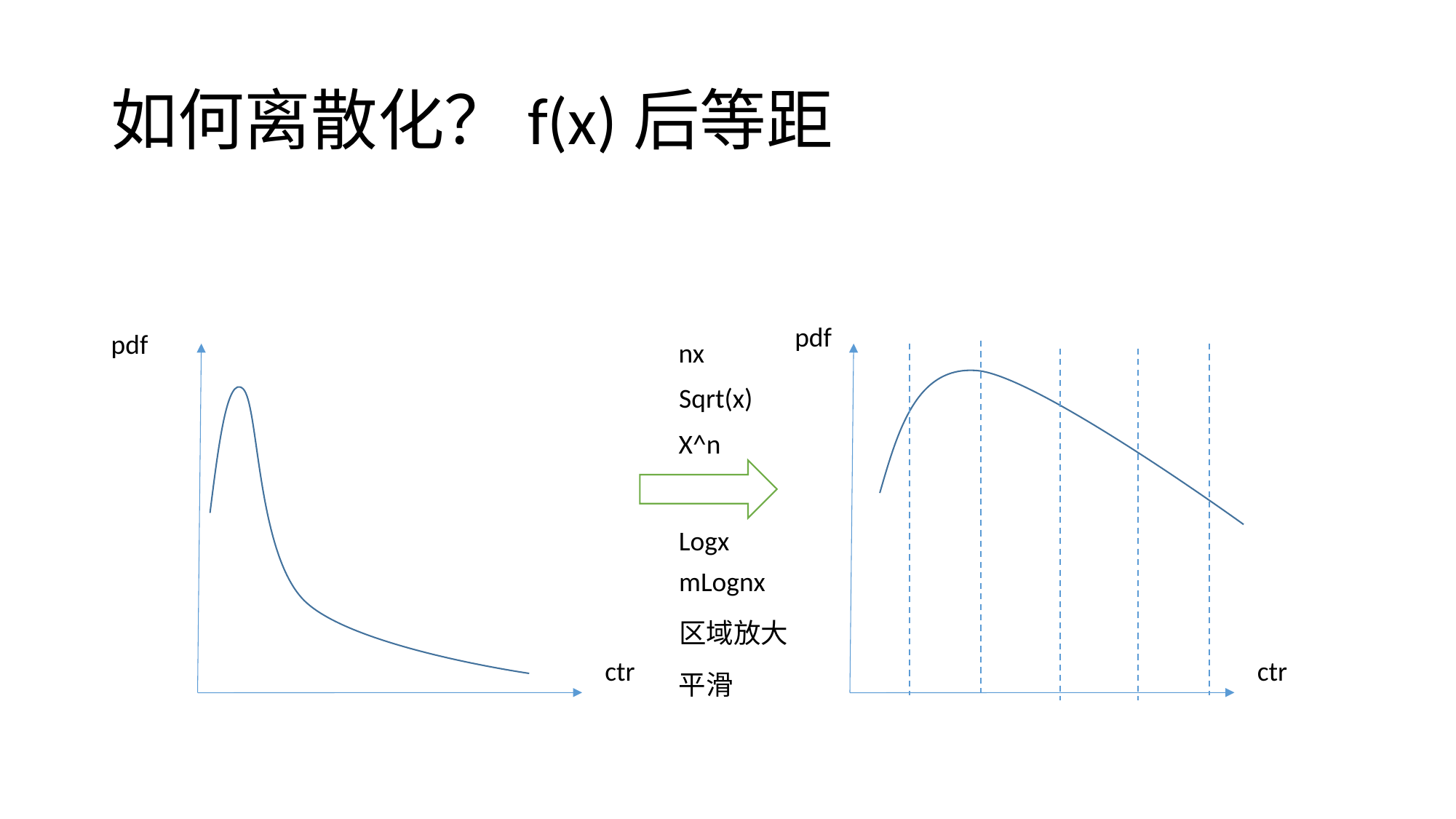

# 如何离散化？f(x)后等距
pdf
pdf
nx

Sqrt(x)

X^n

Logx
mLognx
区域放大
ctr
ctr
平滑